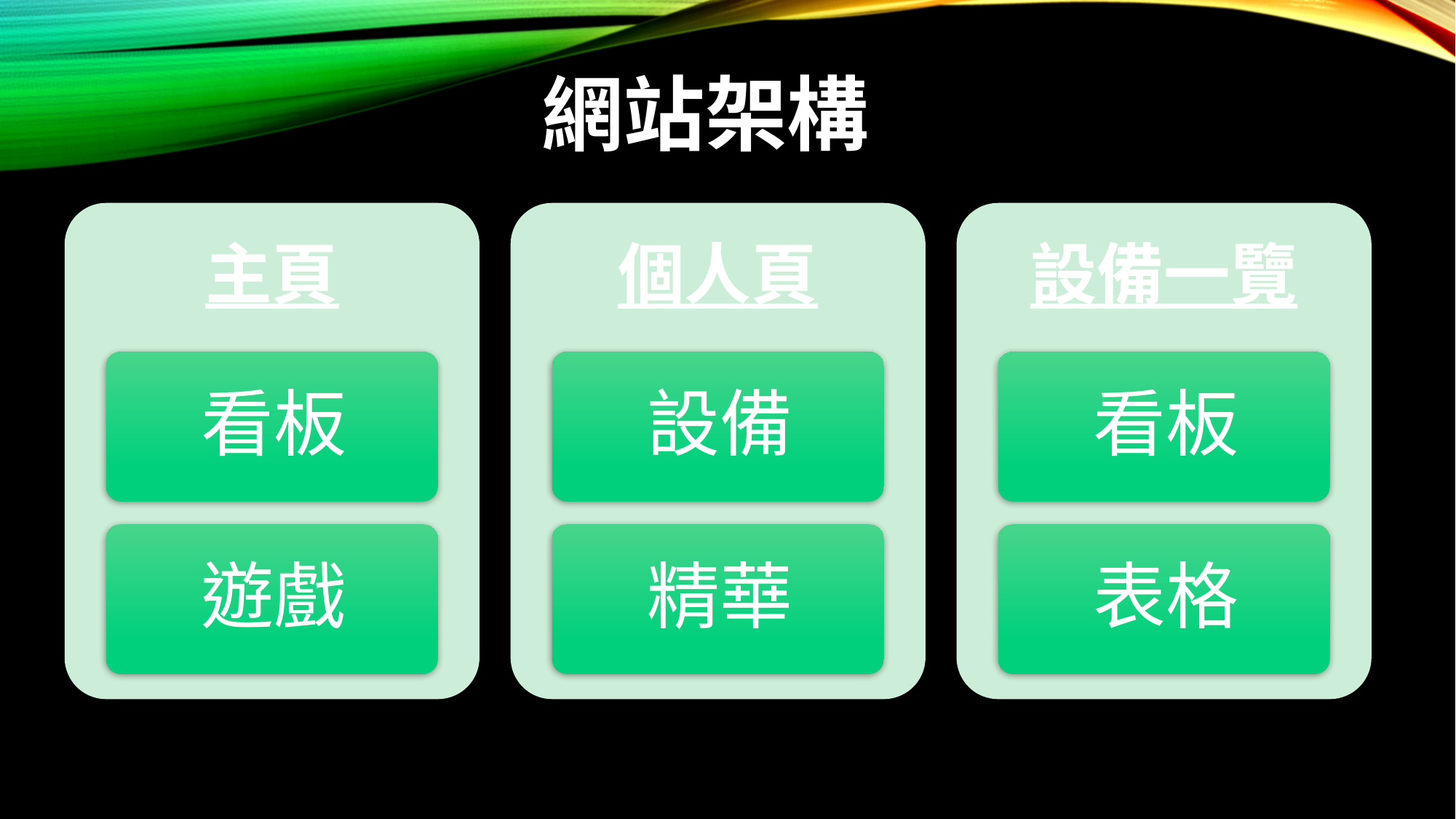

# 網站架構

主頁
看板
遊戲
個人頁
設備
精華
設備一覽
看板
表格